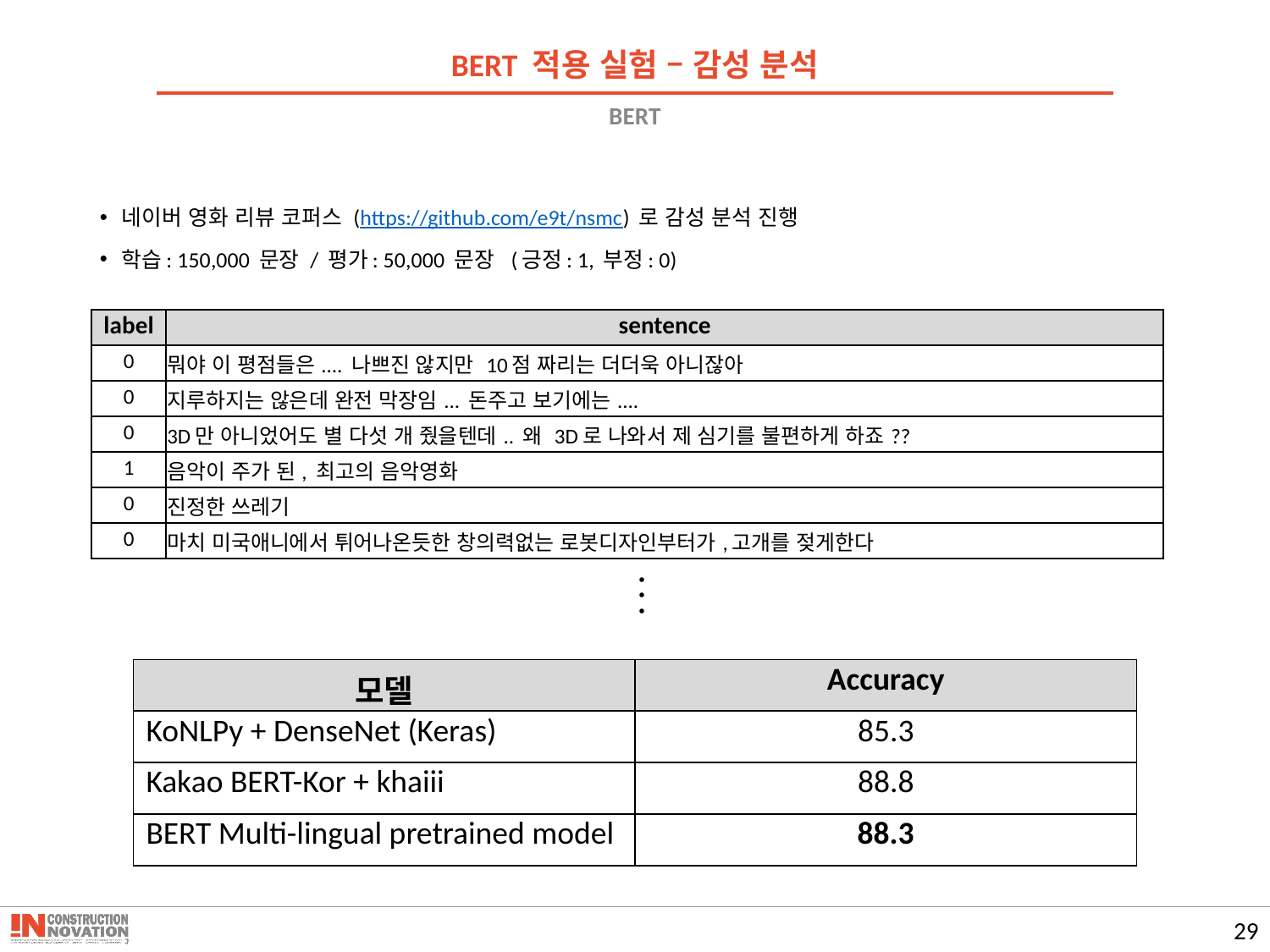

BERT 적용 실험 – 감성 분석
# BERT

네이버 영화 리뷰 코퍼스 (https://github.com/e9t/nsmc) 로 감성 분석 진행
학습: 150,000 문장 / 평가: 50,000 문장  (긍정: 1, 부정: 0)
| label | sentence |
| --- | --- |
| 0 | 뭐야 이 평점들은.... 나쁘진 않지만 10점 짜리는 더더욱 아니잖아 |
| 0 | 지루하지는 않은데 완전 막장임... 돈주고 보기에는.... |
| 0 | 3D만 아니었어도 별 다섯 개 줬을텐데.. 왜 3D로 나와서 제 심기를 불편하게 하죠?? |
| 1 | 음악이 주가 된, 최고의 음악영화 |
| 0 | 진정한 쓰레기 |
| 0 | 마치 미국애니에서 튀어나온듯한 창의력없는 로봇디자인부터가,고개를 젖게한다 |
. . .
| 모델 | Accuracy |
| --- | --- |
| KoNLPy + DenseNet (Keras) | 85.3 |
| Kakao BERT-Kor + khaiii | 88.8 |
| BERT Multi-lingual pretrained model | 88.3 |